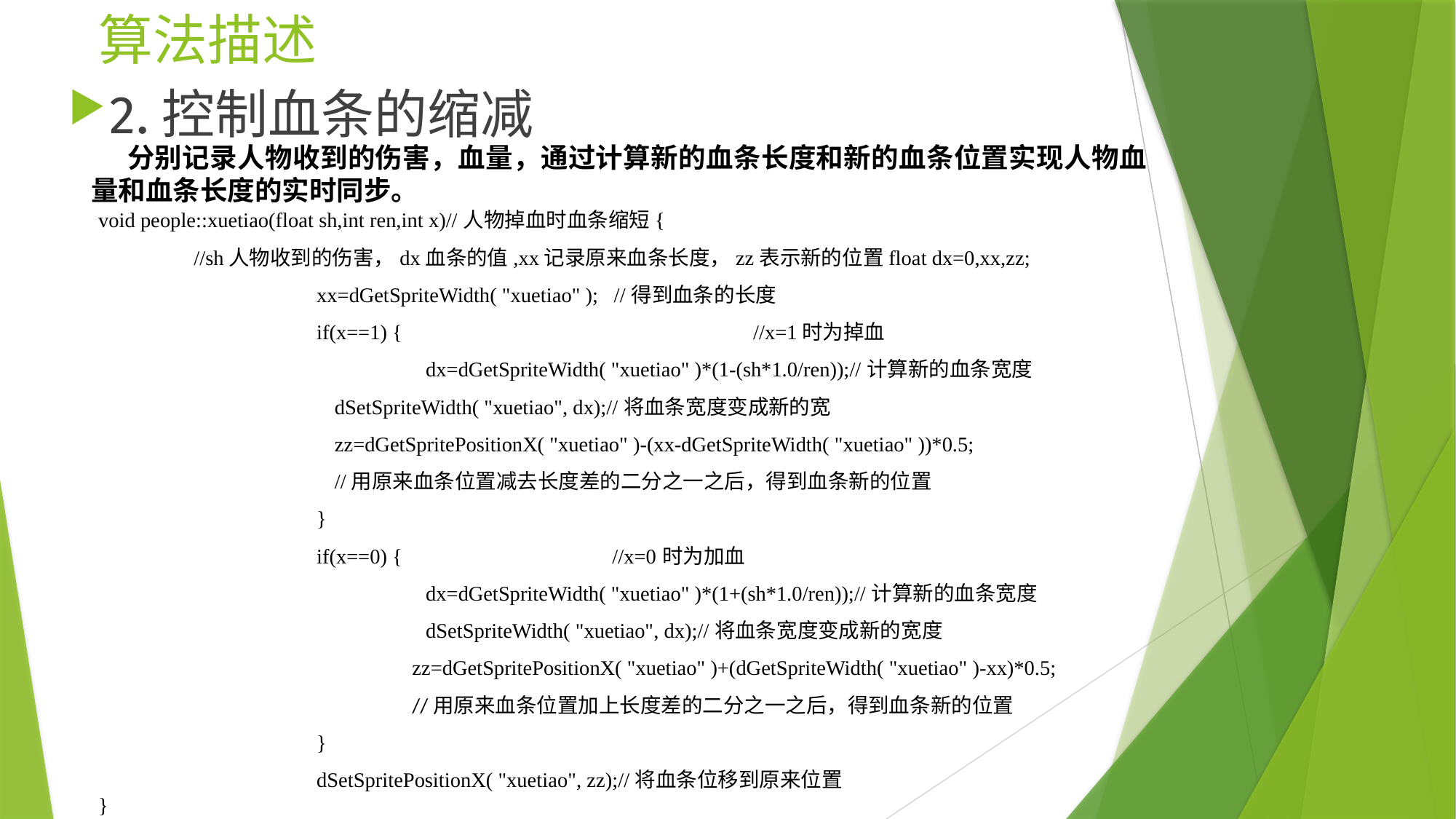

# 算法描述
2.控制血条的缩减
分别记录人物收到的伤害，血量，通过计算新的血条长度和新的血条位置实现人物血量和血条长度的实时同步。
void people::xuetiao(float sh,int ren,int x)//人物掉血时血条缩短{
//sh人物收到的伤害，dx血条的值,xx记录原来血条长度，zz表示新的位置float dx=0,xx,zz;
    		xx=dGetSpriteWidth( "xuetiao" );   //得到血条的长度
    		if(x==1) {				//x=1时为掉血
        			dx=dGetSpriteWidth( "xuetiao" )*(1-(sh*1.0/ren));//计算新的血条宽度
	dSetSpriteWidth( "xuetiao", dx);//将血条宽度变成新的宽
	zz=dGetSpritePositionX( "xuetiao" )-(xx-dGetSpriteWidth( "xuetiao" ))*0.5;
	//用原来血条位置减去长度差的二分之一之后，得到血条新的位置
    		}
    		if(x==0) {                                        //x=0时为加血
        			dx=dGetSpriteWidth( "xuetiao" )*(1+(sh*1.0/ren));//计算新的血条宽度
       			dSetSpriteWidth( "xuetiao", dx);//将血条宽度变成新的宽度
  		zz=dGetSpritePositionX( "xuetiao" )+(dGetSpriteWidth( "xuetiao" )-xx)*0.5;
		//用原来血条位置加上长度差的二分之一之后，得到血条新的位置
    		}
    		dSetSpritePositionX( "xuetiao", zz);//将血条位移到原来位置
}